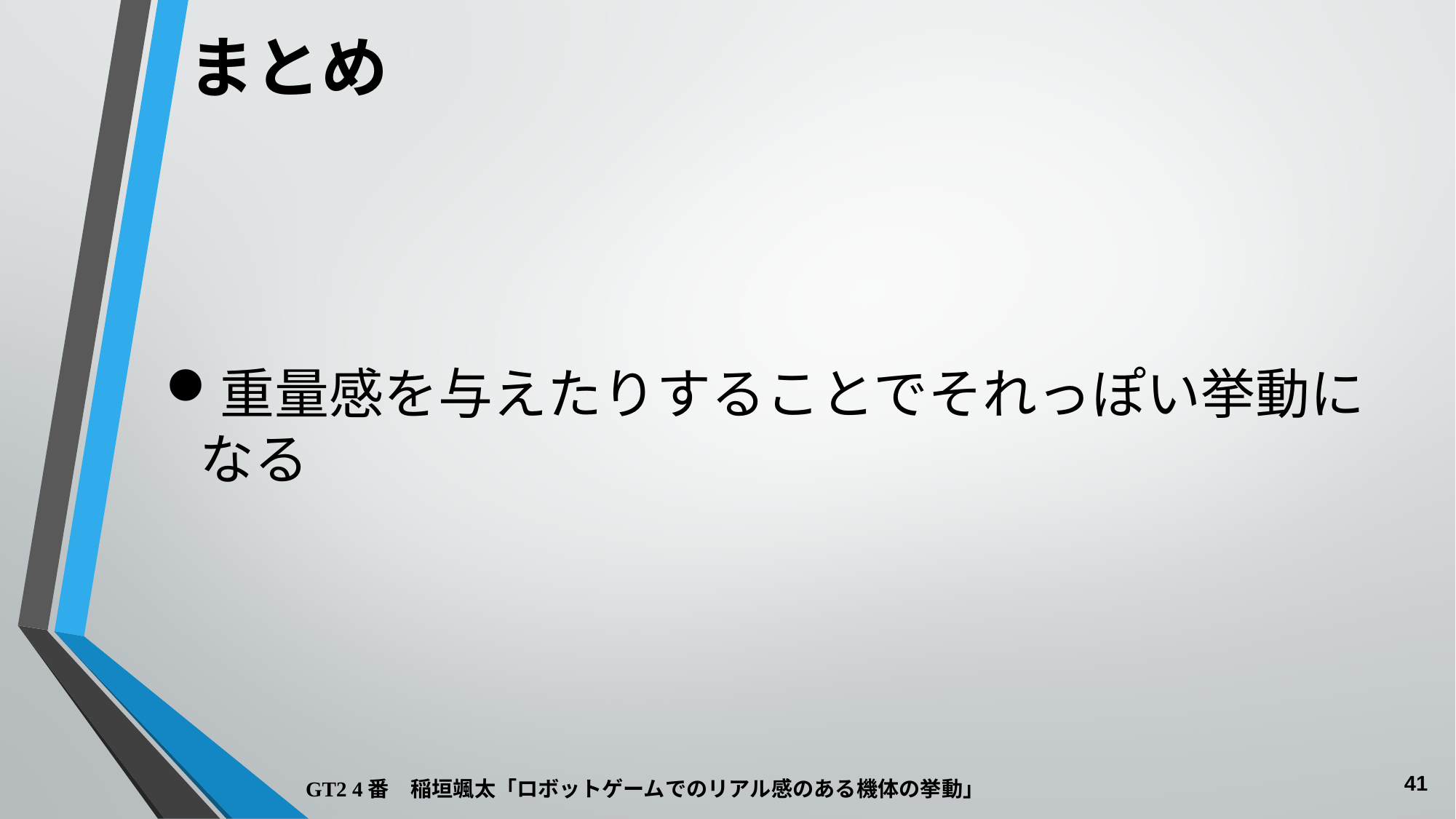

まとめ
重量感を与えたりすることでそれっぽい挙動になる
41
GT2 4番　稲垣颯太「ロボットゲームでのリアル感のある機体の挙動」